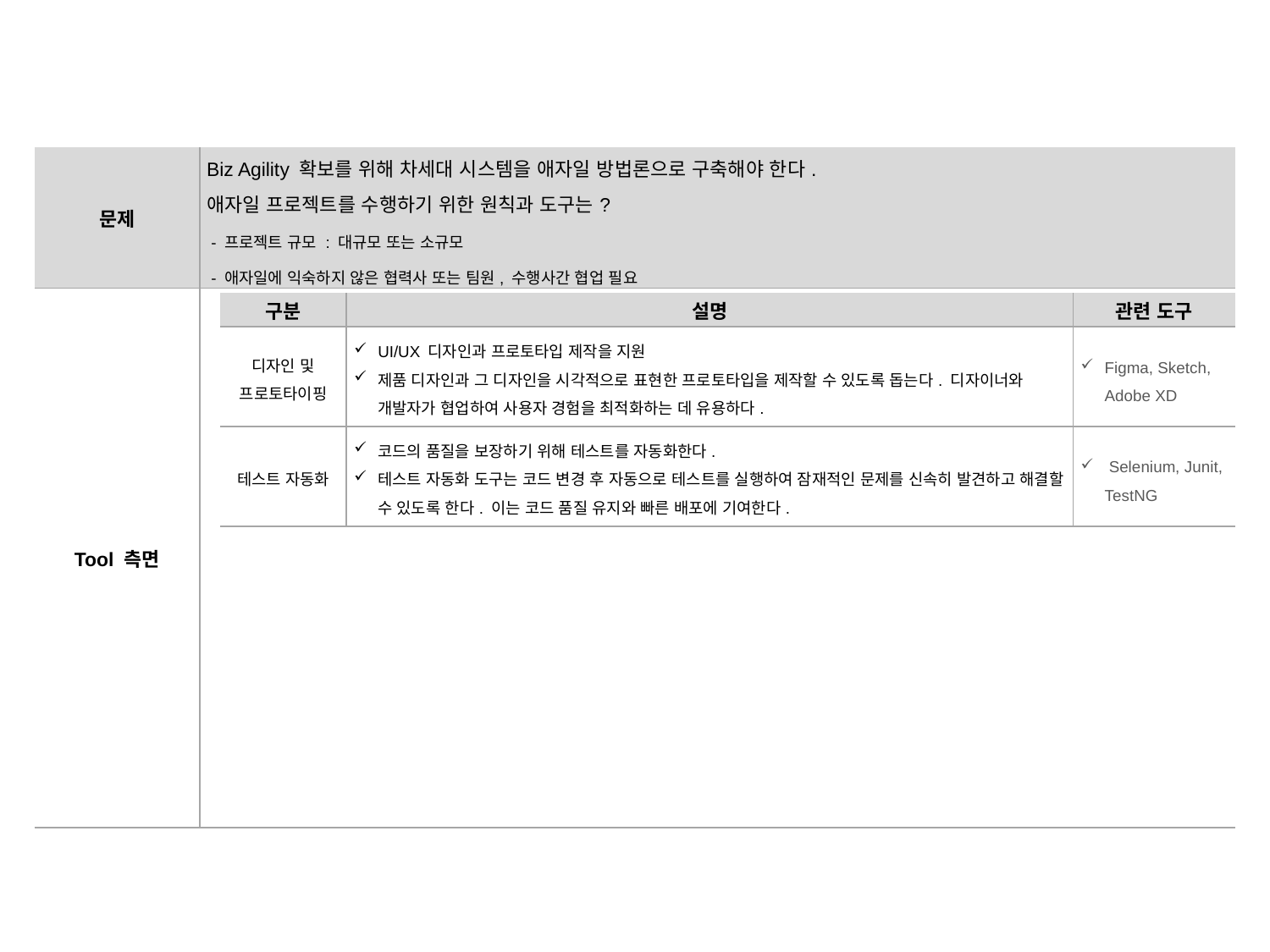

| 문제 | Biz Agility 확보를 위해 차세대 시스템을 애자일 방법론으로 구축해야 한다. 애자일 프로젝트를 수행하기 위한 원칙과 도구는? - 프로젝트 규모 : 대규모 또는 소규모 - 애자일에 익숙하지 않은 협력사 또는 팀원, 수행사간 협업 필요 |
| --- | --- |
| Tool 측면 |  |
| 구분 | 설명 | 관련 도구 |
| --- | --- | --- |
| 디자인 및 프로토타이핑 | UI/UX 디자인과 프로토타입 제작을 지원 제품 디자인과 그 디자인을 시각적으로 표현한 프로토타입을 제작할 수 있도록 돕는다. 디자이너와 개발자가 협업하여 사용자 경험을 최적화하는 데 유용하다. | Figma, Sketch, Adobe XD |
| 테스트 자동화 | 코드의 품질을 보장하기 위해 테스트를 자동화한다. 테스트 자동화 도구는 코드 변경 후 자동으로 테스트를 실행하여 잠재적인 문제를 신속히 발견하고 해결할 수 있도록 한다. 이는 코드 품질 유지와 빠른 배포에 기여한다. | Selenium, Junit, TestNG |